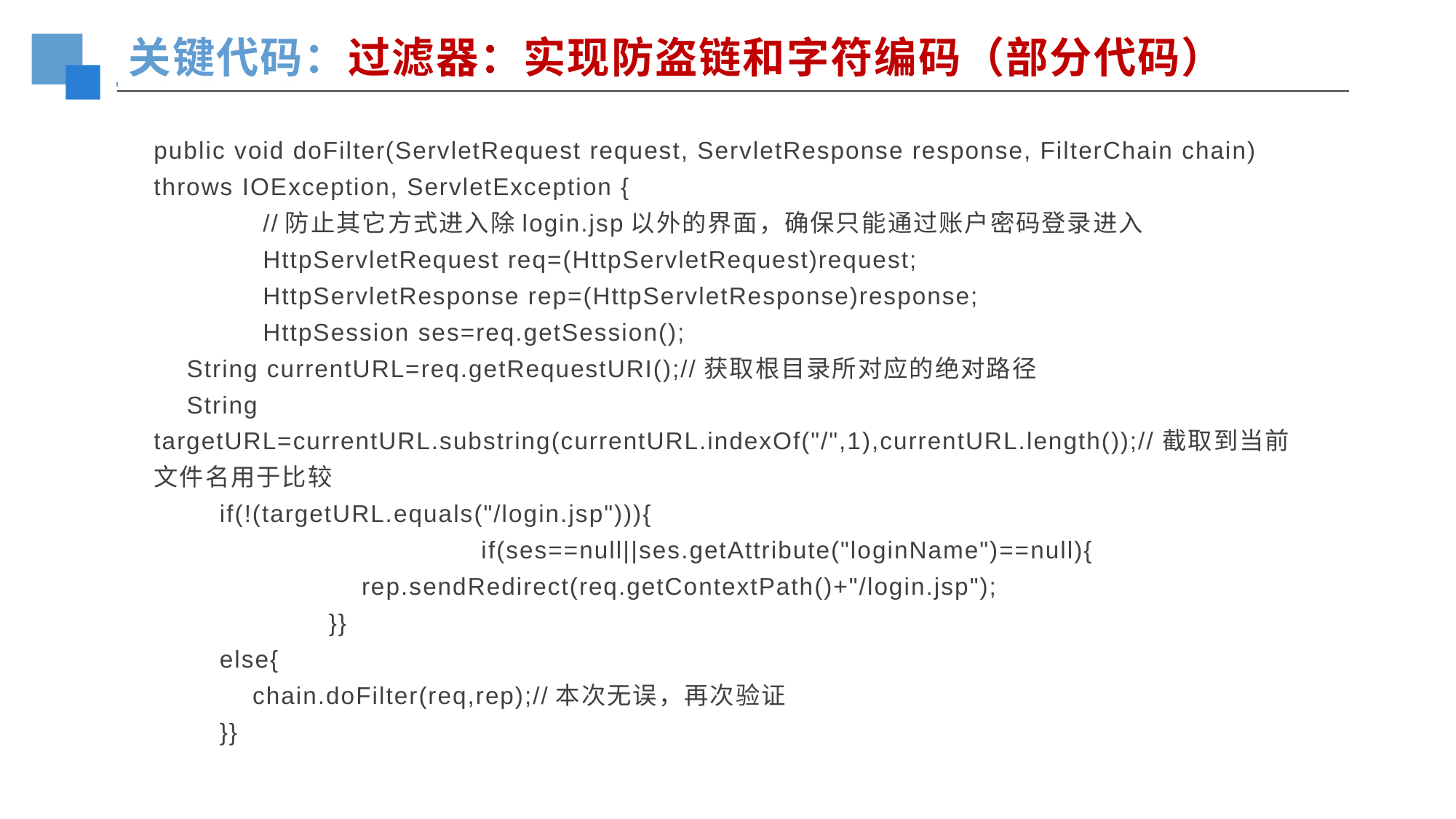

关键代码：过滤器：实现防盗链和字符编码（部分代码）
public void doFilter(ServletRequest request, ServletResponse response, FilterChain chain) throws IOException, ServletException {
	//防止其它方式进入除login.jsp以外的界面，确保只能通过账户密码登录进入
	HttpServletRequest req=(HttpServletRequest)request;
	HttpServletResponse rep=(HttpServletResponse)response;
	HttpSession ses=req.getSession();
    String currentURL=req.getRequestURI();//获取根目录所对应的绝对路径
    String targetURL=currentURL.substring(currentURL.indexOf("/",1),currentURL.length());//截取到当前文件名用于比较
        if(!(targetURL.equals("/login.jsp"))){
			if(ses==null||ses.getAttribute("loginName")==null){
	            rep.sendRedirect(req.getContextPath()+"/login.jsp");
	        }}
        else{
            chain.doFilter(req,rep);//本次无误，再次验证
        }}